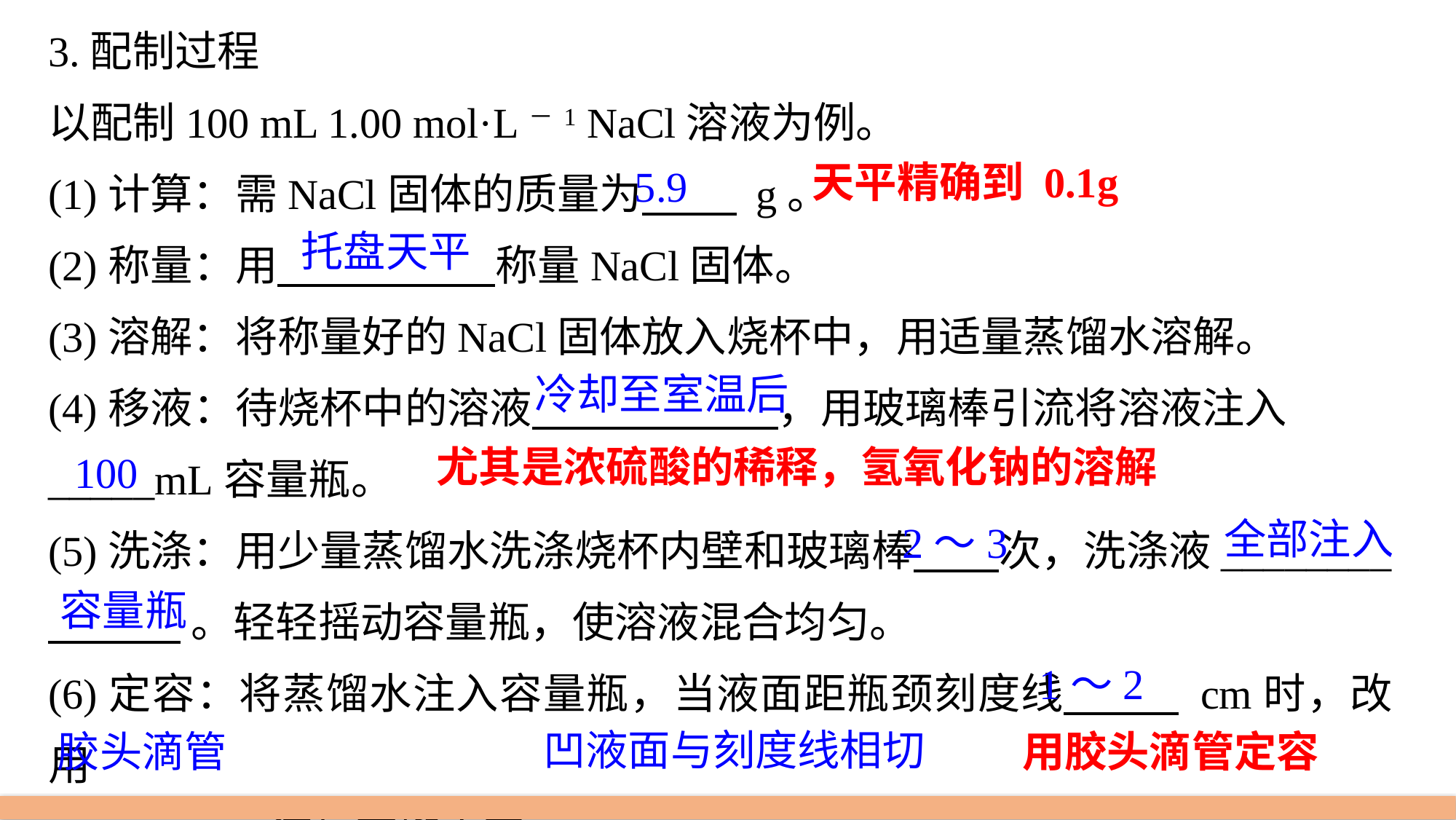

3.配制过程
以配制100 mL 1.00 mol·L－1 NaCl溶液为例。
(1)计算：需NaCl固体的质量为           g。
(2)称量：用                       称量NaCl固体。
(3)溶解：将称量好的NaCl固体放入烧杯中，用适量蒸馏水溶解。
(4)移液：待烧杯中的溶液                          ，用玻璃棒引流将溶液注入
_____mL容量瓶。
(5)洗涤：用少量蒸馏水洗涤烧杯内壁和玻璃棒         次，洗涤液________
              。轻轻摇动容量瓶，使溶液混合均匀。
(6)定容：将蒸馏水注入容量瓶，当液面距瓶颈刻度线            cm时，改用
                  ，滴加蒸馏水至                                      。
天平精确到 0.1g
5.9
托盘天平
冷却至室温后
尤其是浓硫酸的稀释，氢氧化钠的溶解
100
全部注入
2～3
容量瓶
1～2
凹液面与刻度线相切
胶头滴管
用胶头滴管定容